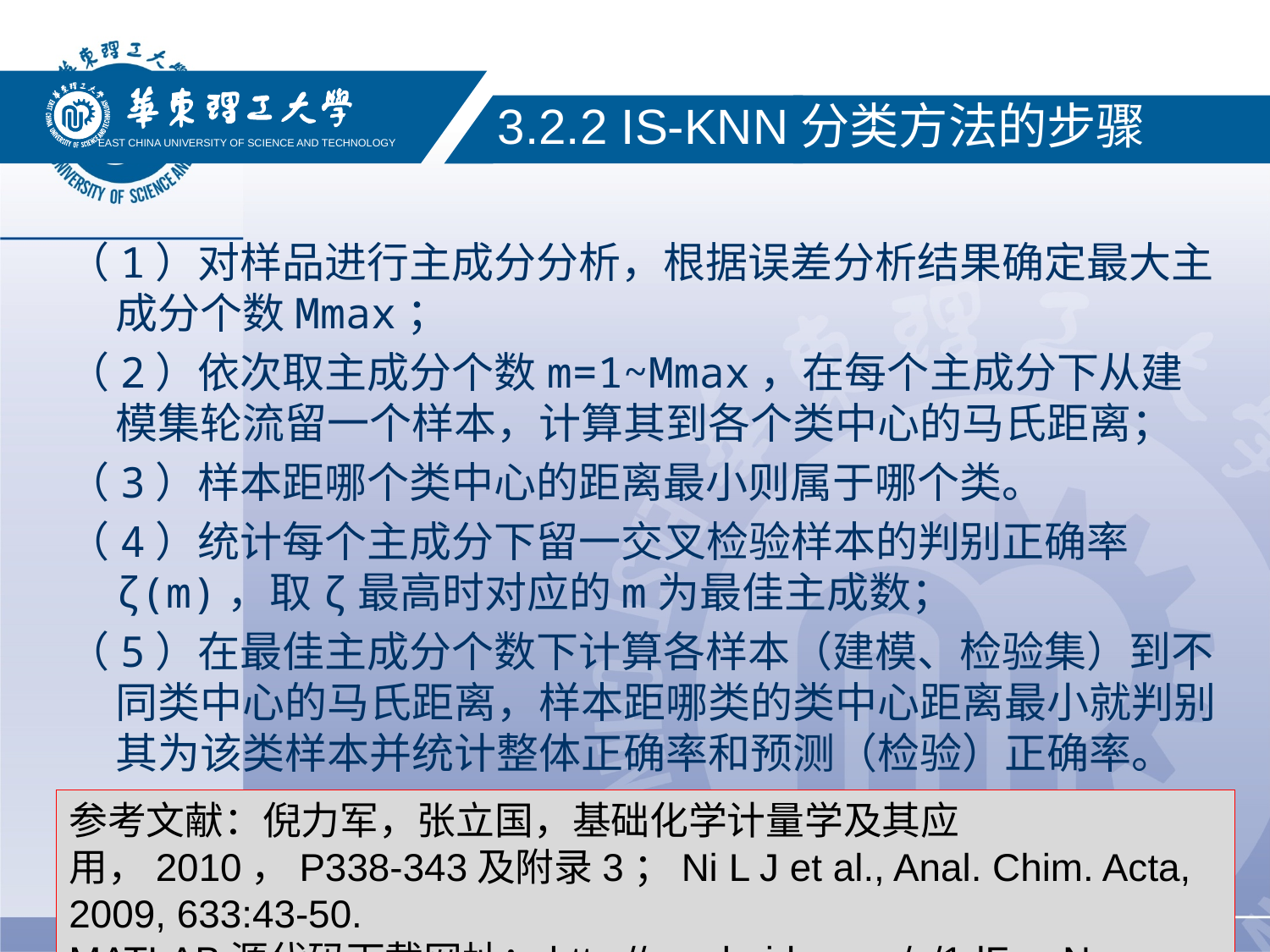

#

EAST CHINA UNIVERSITY OF SCIENCE AND TECHNOLOGY
3.2.2 IS-KNN分类方法的步骤

（1）对样品进行主成分分析，根据误差分析结果确定最大主成分个数Mmax；
（2）依次取主成分个数m=1~Mmax，在每个主成分下从建模集轮流留一个样本，计算其到各个类中心的马氏距离；
（3）样本距哪个类中心的距离最小则属于哪个类。
（4）统计每个主成分下留一交叉检验样本的判别正确率ζ(m)，取ζ最高时对应的m为最佳主成数；
（5）在最佳主成分个数下计算各样本（建模、检验集）到不同类中心的马氏距离，样本距哪类的类中心距离最小就判别其为该类样本并统计整体正确率和预测（检验）正确率。
参考文献：倪力军，张立国，基础化学计量学及其应用，2010，P338-343及附录3；Ni L J et al., Anal. Chim. Acta, 2009, 633:43-50. MATLAB源代码下载网址：http://pan.baidu.com/s/1dFcqrNr